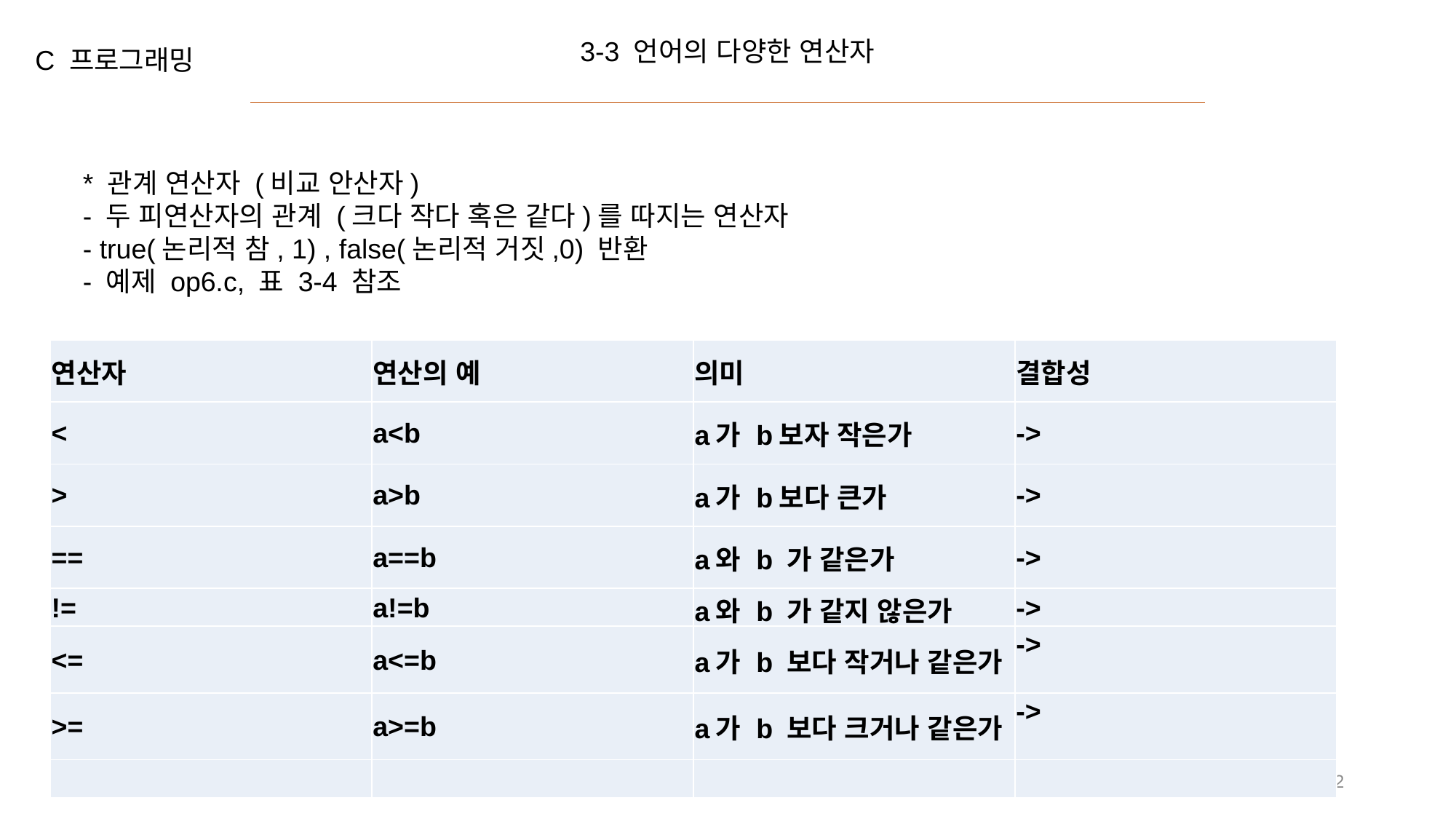

3-3 언어의 다양한 연산자
C 프로그래밍
* 관계 연산자 (비교 안산자)
- 두 피연산자의 관계 (크다 작다 혹은 같다)를 따지는 연산자
- true(논리적 참, 1) , false(논리적 거짓,0) 반환
- 예제 op6.c, 표 3-4 참조
| 연산자 | 연산의 예 | 의미 | 결합성 |
| --- | --- | --- | --- |
| < | a<b | a가 b보자 작은가 | -> |
| > | a>b | a가 b보다 큰가 | -> |
| == | a==b | a와 b 가 같은가 | -> |
| != | a!=b | a와 b 가 같지 않은가 | -> |
| <= | a<=b | a가 b 보다 작거나 같은가 | -> |
| >= | a>=b | a가 b 보다 크거나 같은가 | -> |
|  |  |  |  |
42